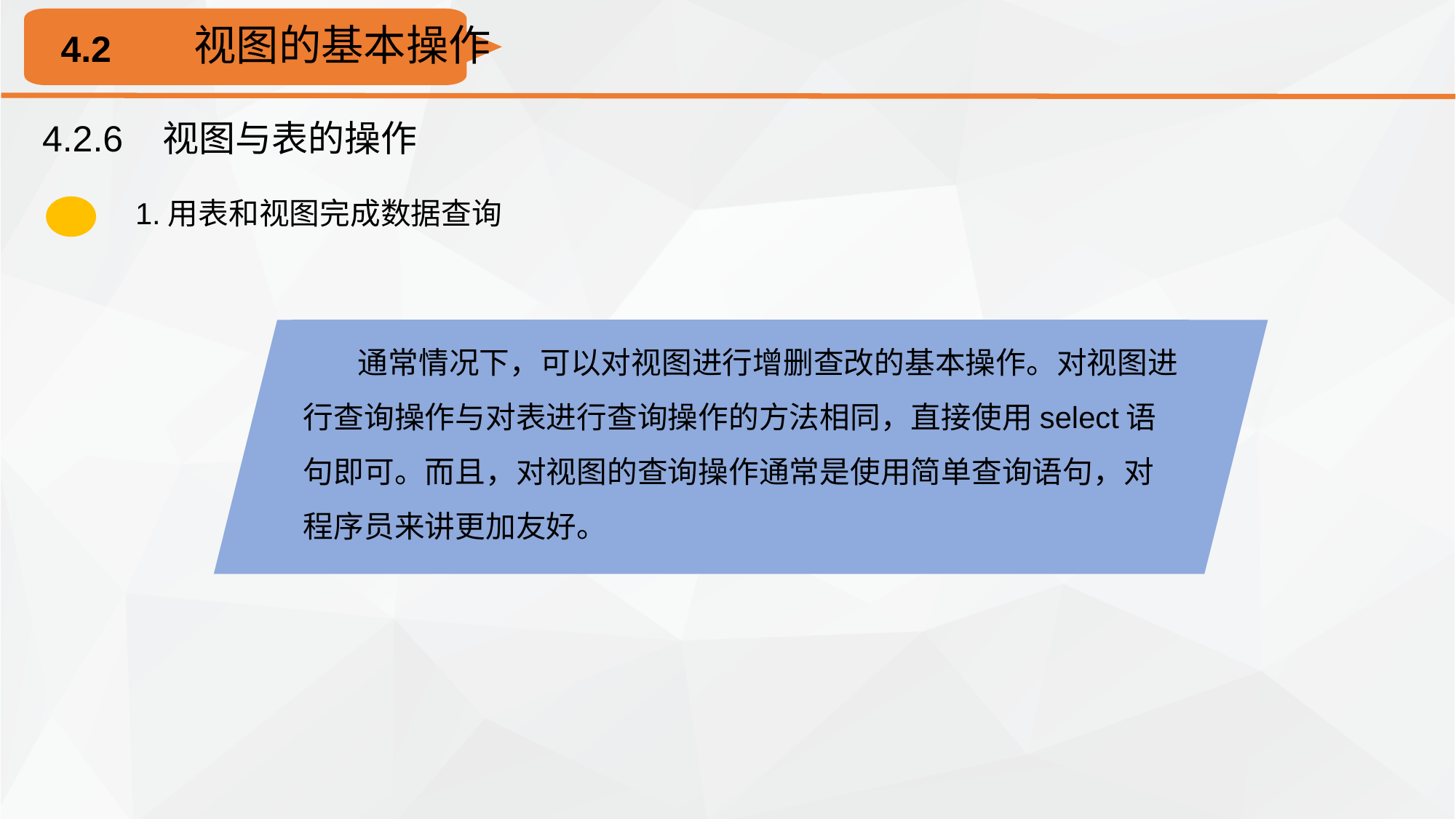

视图的基本操作
4.2
4.2.6   视图与表的操作
1.用表和视图完成数据查询

通常情况下，可以对视图进行增删查改的基本操作。对视图进行查询操作与对表进行查询操作的方法相同，直接使用select语句即可。而且，对视图的查询操作通常是使用简单查询语句，对程序员来讲更加友好。